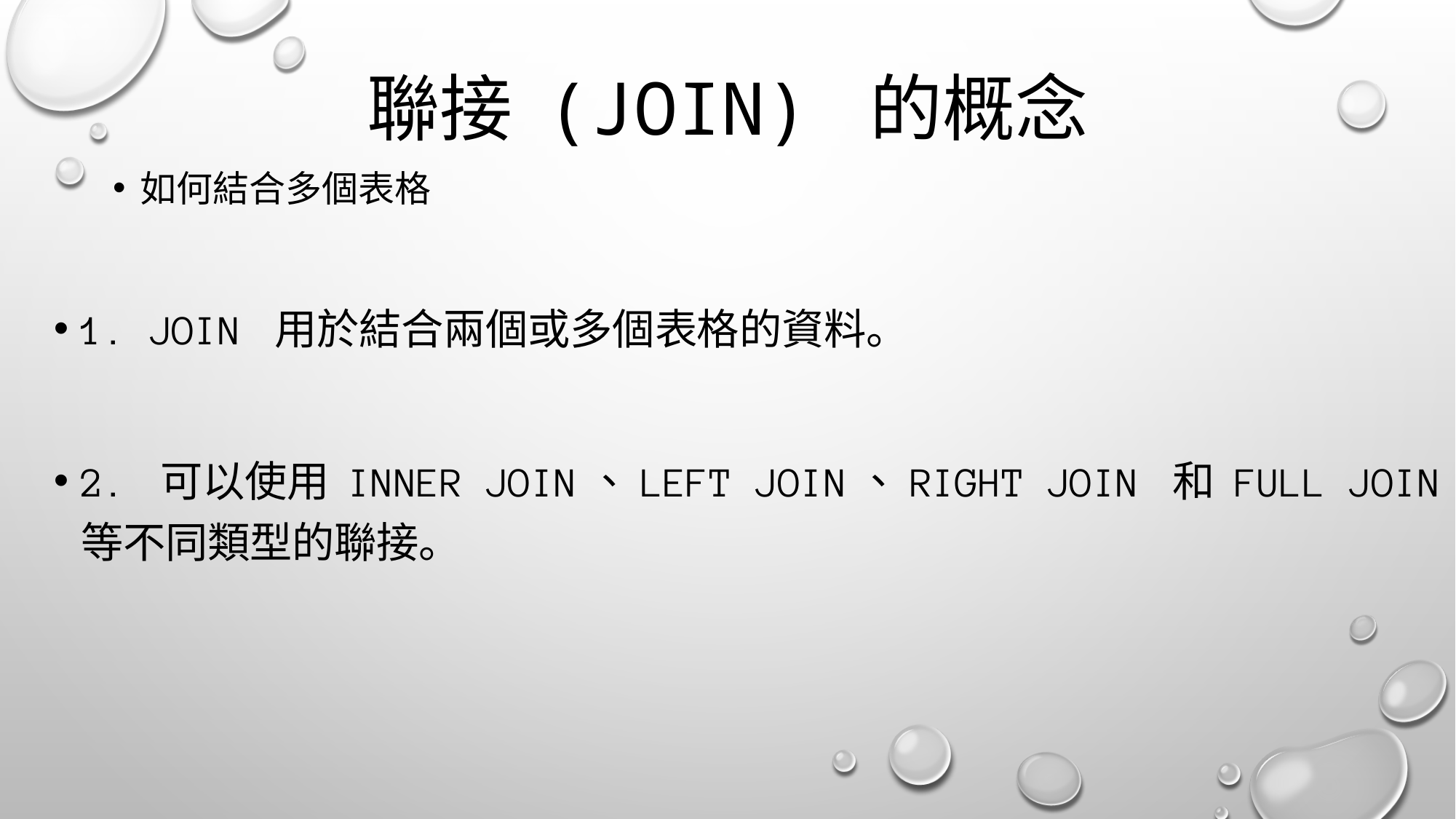

# 聯接 (JOIN) 的概念
如何結合多個表格
1. JOIN 用於結合兩個或多個表格的資料。

2. 可以使用 INNER JOIN、LEFT JOIN、RIGHT JOIN 和 FULL JOIN 等不同類型的聯接。